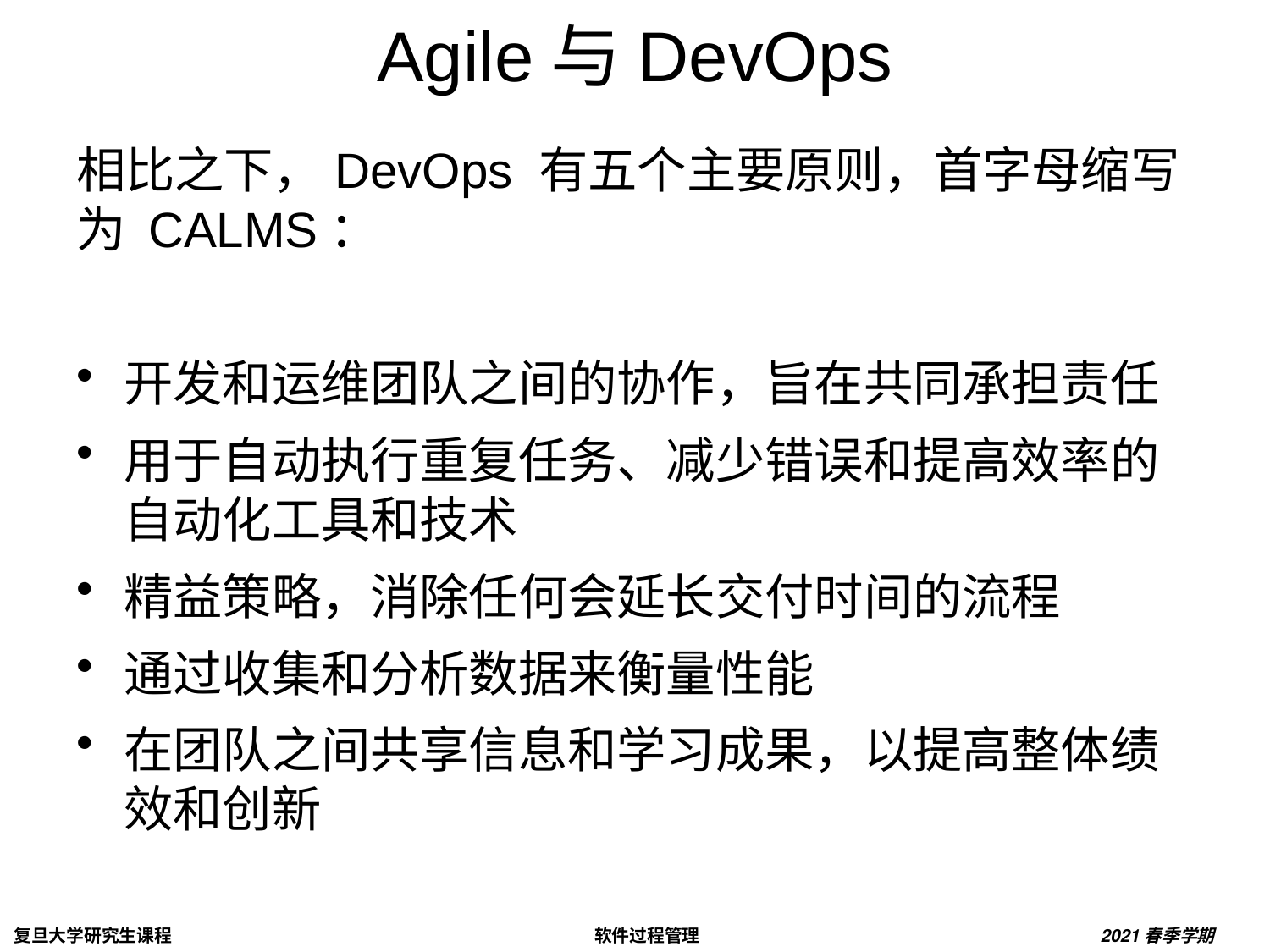

# Agile与DevOps
相比之下，DevOps 有五个主要原则，首字母缩写为 CALMS：

开发和运维团队之间的协作，旨在共同承担责任
用于自动执行重复任务、减少错误和提高效率的自动化工具和技术
精益策略，消除任何会延长交付时间的流程
通过收集和分析数据来衡量性能
在团队之间共享信息和学习成果，以提高整体绩效和创新